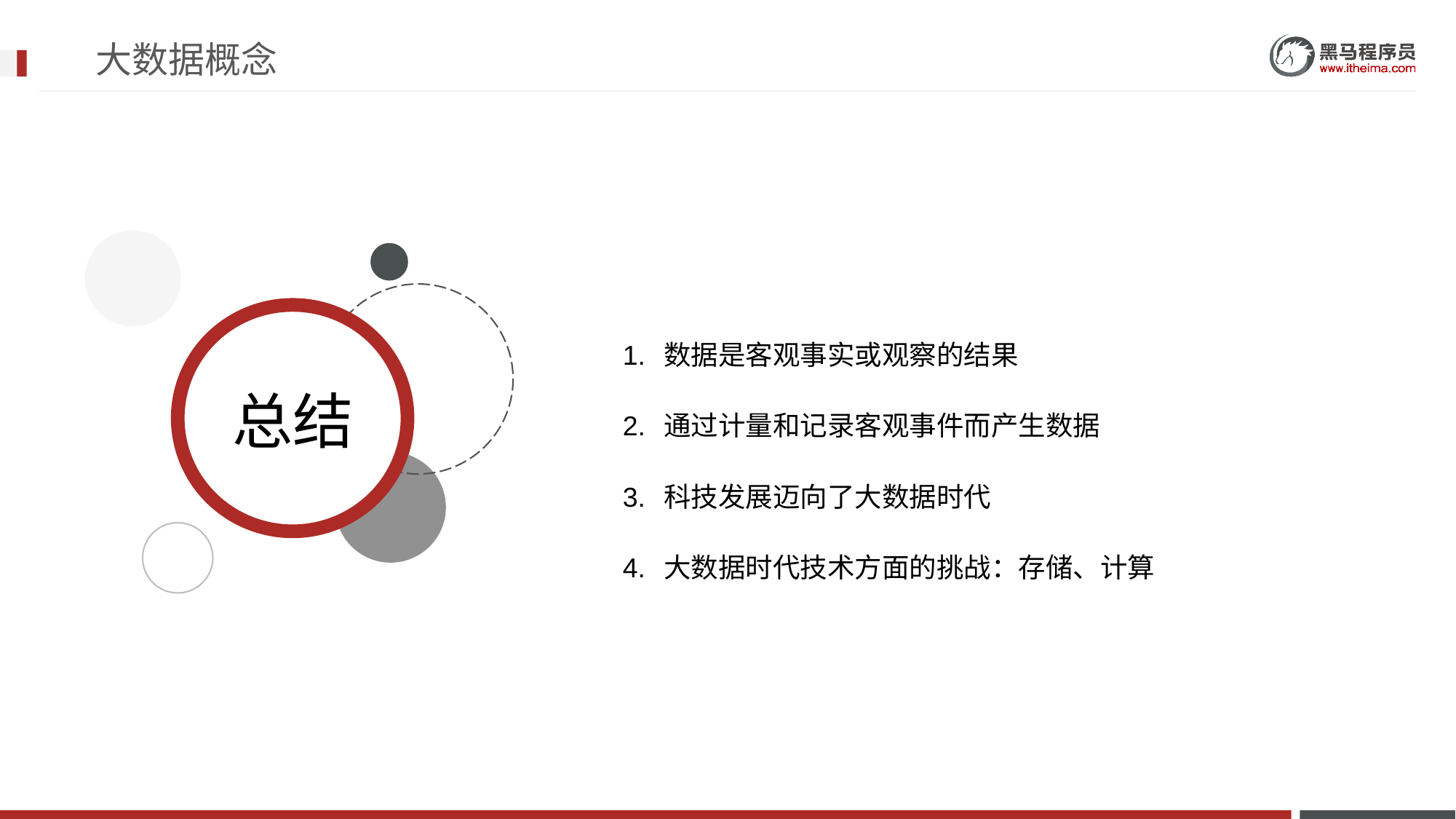

# 大数据概念
数据是客观事实或观察的结果
通过计量和记录客观事件而产生数据
科技发展迈向了大数据时代
大数据时代技术方面的挑战：存储、计算